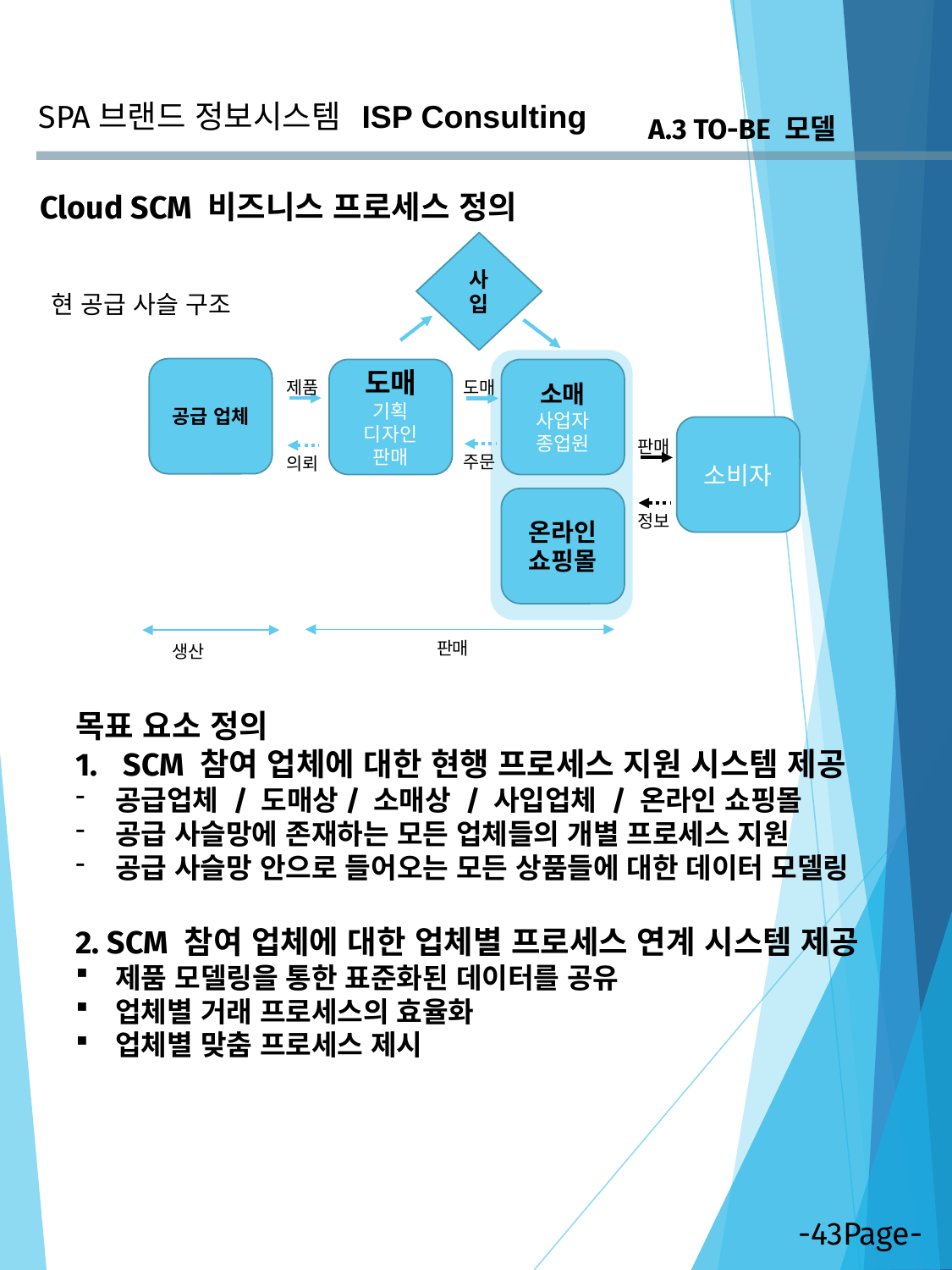

SPA브랜드 정보시스템
ISP Consulting
A.3 TO-BE 모델
Cloud SCM 비즈니스 프로세스 정의
사입
현 공급 사슬 구조

공급 업체
도매
기획
디자인
판매
소매
사업자
종업원
제품
도매
소비자
판매
주문
의뢰
온라인
쇼핑몰
정보
판매
생산
목표 요소 정의
SCM 참여 업체에 대한 현행 프로세스 지원 시스템 제공
공급업체 / 도매상/ 소매상 / 사입업체 / 온라인 쇼핑몰
공급 사슬망에 존재하는 모든 업체들의 개별 프로세스 지원
공급 사슬망 안으로 들어오는 모든 상품들에 대한 데이터 모델링

2. SCM 참여 업체에 대한 업체별 프로세스 연계 시스템 제공
제품 모델링을 통한 표준화된 데이터를 공유
업체별 거래 프로세스의 효율화
업체별 맞춤 프로세스 제시

-43Page-